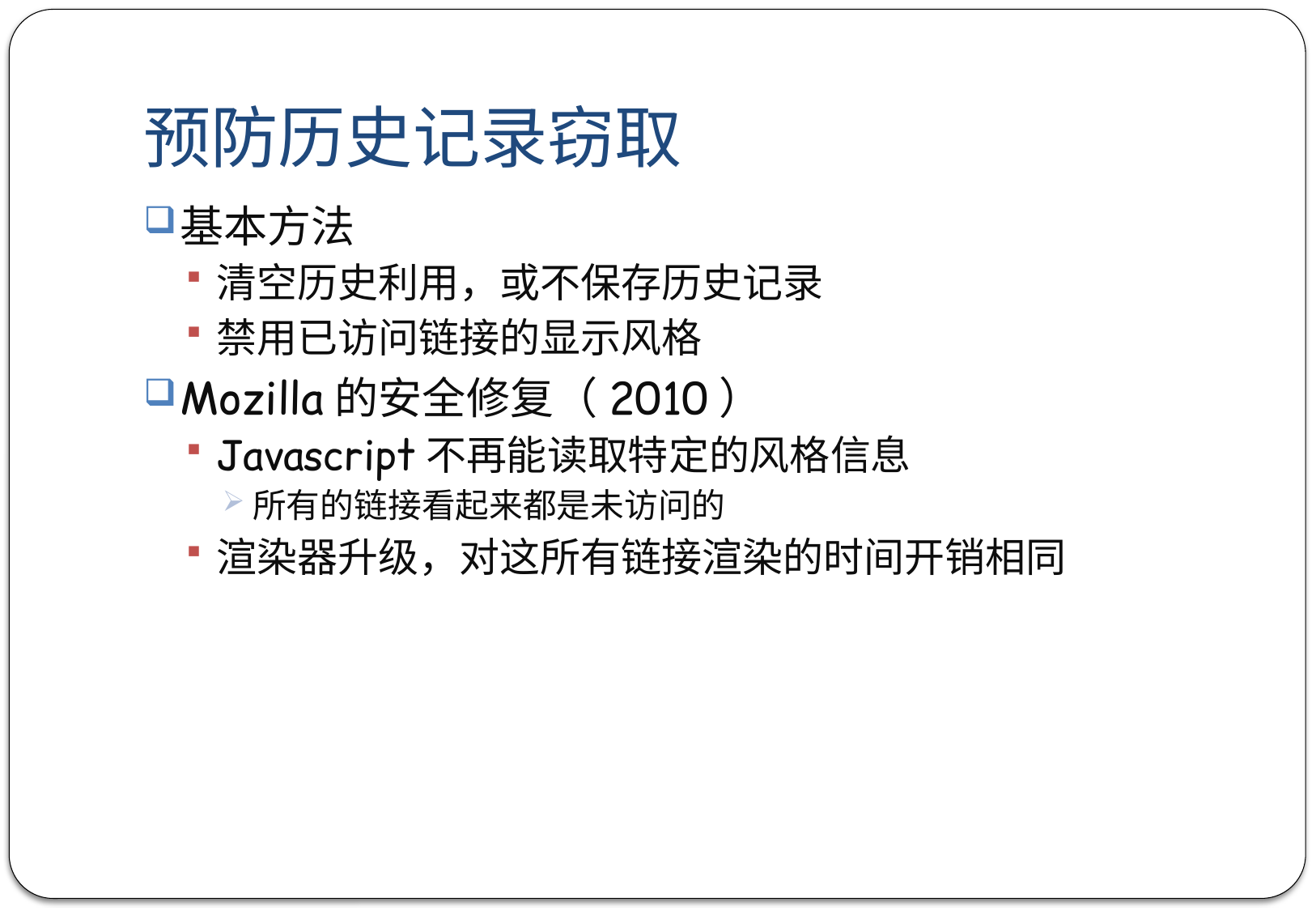

# 预防历史记录窃取
基本方法
清空历史利用，或不保存历史记录
禁用已访问链接的显示风格
Mozilla的安全修复（2010）
Javascript不再能读取特定的风格信息
所有的链接看起来都是未访问的
渲染器升级，对这所有链接渲染的时间开销相同